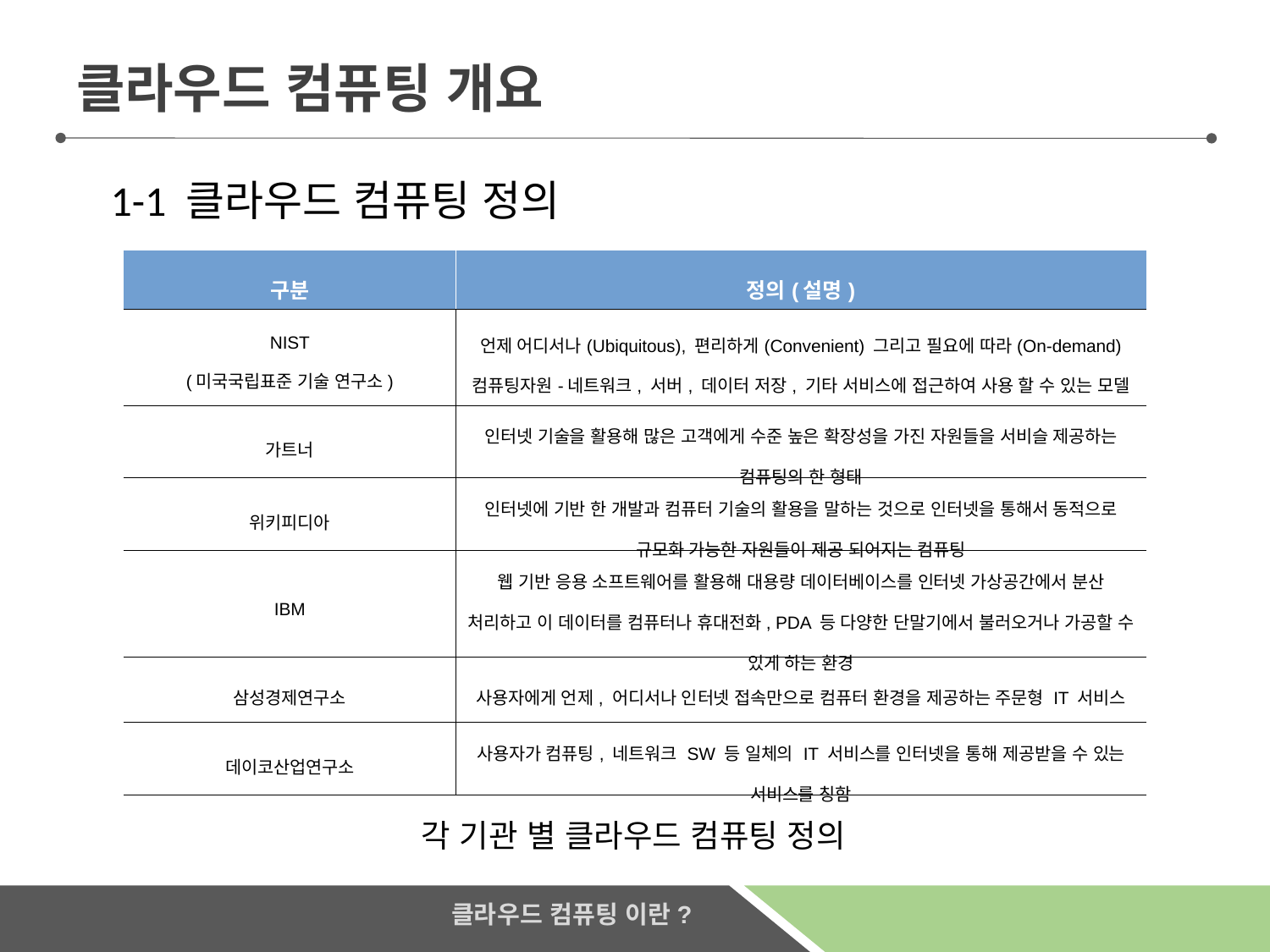

클라우드 컴퓨팅 개요
1-1 클라우드 컴퓨팅 정의
| 구분 | 정의(설명) |
| --- | --- |
| NIST (미국국립표준 기술 연구소) | 언제 어디서나(Ubiquitous), 편리하게(Convenient) 그리고 필요에 따라(On-demand) 컴퓨팅자원-네트워크, 서버, 데이터 저장, 기타 서비스에 접근하여 사용 할 수 있는 모델 |
| 가트너 | 인터넷 기술을 활용해 많은 고객에게 수준 높은 확장성을 가진 자원들을 서비슬 제공하는 컴퓨팅의 한 형태 |
| 위키피디아 | 인터넷에 기반 한 개발과 컴퓨터 기술의 활용을 말하는 것으로 인터넷을 통해서 동적으로 규모화 가능한 자원들이 제공 되어지는 컴퓨팅 |
| IBM | 웹 기반 응용 소프트웨어를 활용해 대용량 데이터베이스를 인터넷 가상공간에서 분산 처리하고 이 데이터를 컴퓨터나 휴대전화, PDA 등 다양한 단말기에서 불러오거나 가공할 수 있게 하는 환경 |
| 삼성경제연구소 | 사용자에게 언제, 어디서나 인터넷 접속만으로 컴퓨터 환경을 제공하는 주문형 IT 서비스 |
| 데이코산업연구소 | 사용자가 컴퓨팅, 네트워크 SW 등 일체의 IT 서비스를 인터넷을 통해 제공받을 수 있는 서비스를 칭함 |
각 기관 별 클라우드 컴퓨팅 정의

클라우드 컴퓨팅 이란?